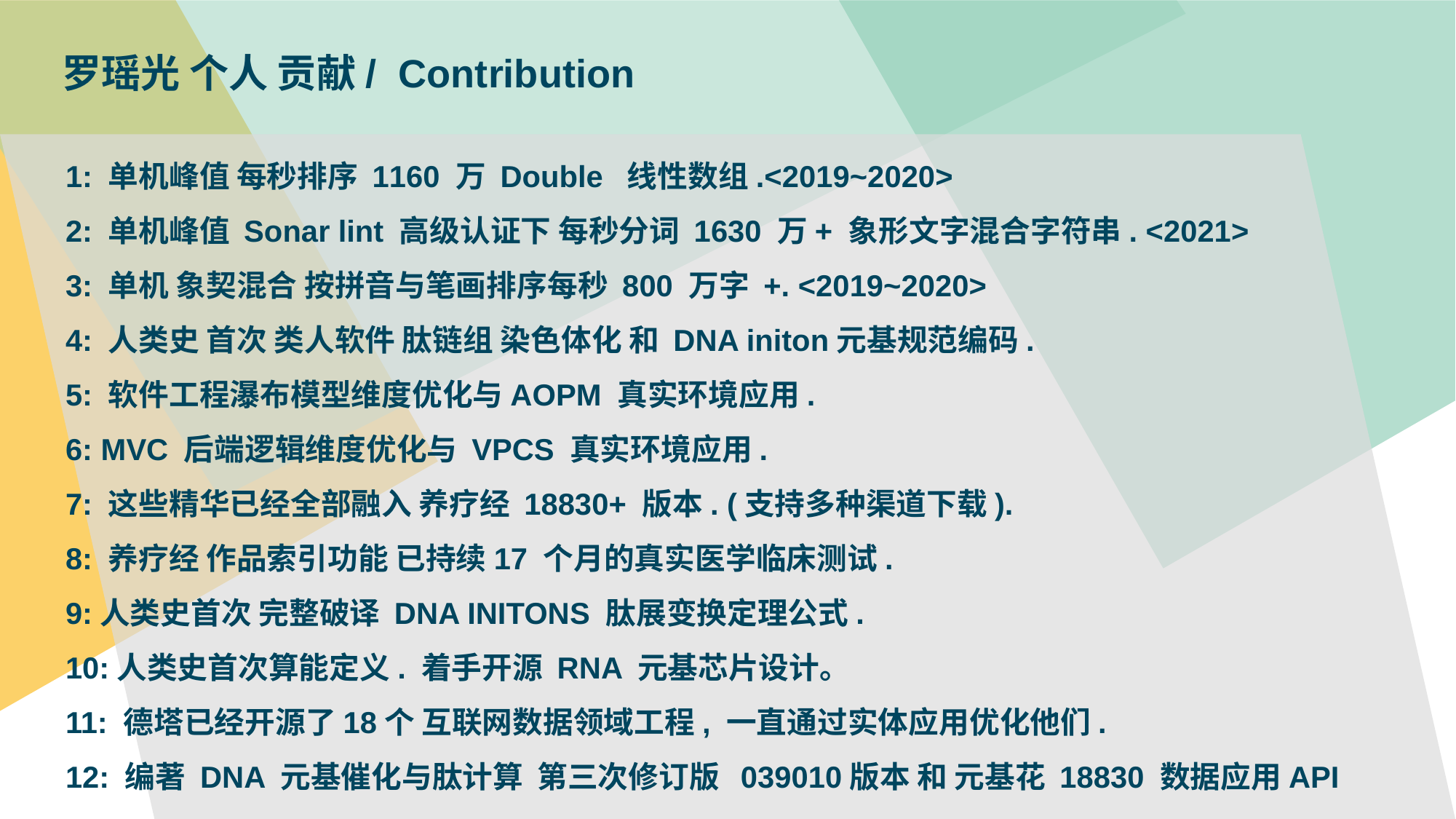

罗瑶光 个人 贡献/  Contribution
1: 单机峰值 每秒排序 1160 万 Double  线性数组.<2019~2020>
2: 单机峰值 Sonar lint 高级认证下 每秒分词 1630 万+ 象形文字混合字符串. <2021>
3: 单机 象契混合 按拼音与笔画排序每秒 800 万字 +. <2019~2020>
4: 人类史 首次 类人软件 肽链组 染色体化 和 DNA initon元基规范编码.
5: 软件工程瀑布模型维度优化与AOPM 真实环境应用.
6: MVC 后端逻辑维度优化与 VPCS 真实环境应用.
7: 这些精华已经全部融入 养疗经 18830+ 版本. (支持多种渠道下载).
8: 养疗经 作品索引功能 已持续17 个月的真实医学临床测试.
9:人类史首次 完整破译 DNA INITONS 肽展变换定理公式.
10:人类史首次算能定义. 着手开源 RNA 元基芯片设计。
11: 德塔已经开源了18个 互联网数据领域工程, 一直通过实体应用优化他们.
12: 编著 DNA 元基催化与肽计算  第三次修订版  039010版本 和 元基花 18830 数据应用API